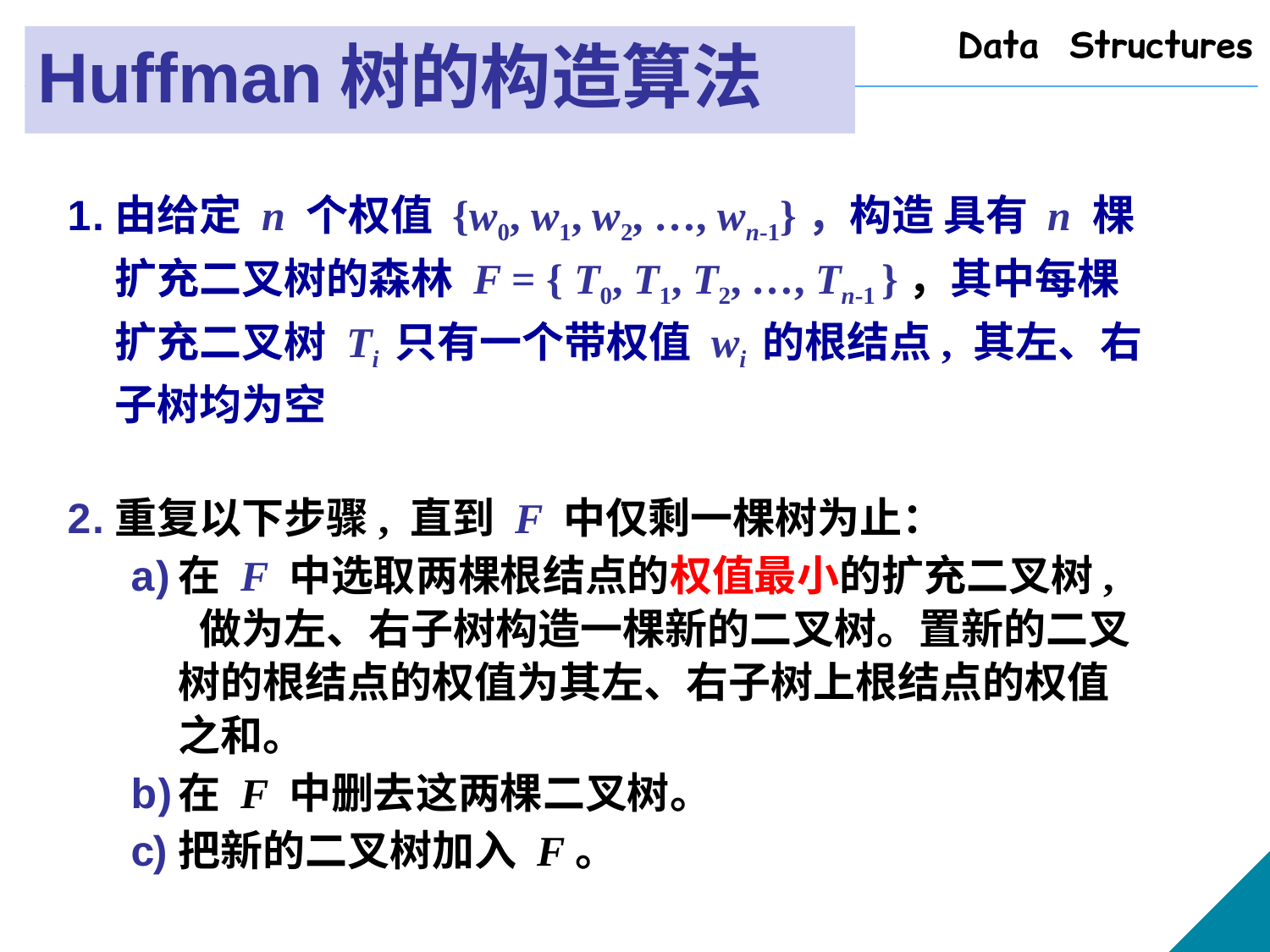

Huffman树的构造算法
由给定 n 个权值 {w0, w1, w2, …, wn-1}，构造 具有 n 棵扩充二叉树的森林 F = { T0, T1, T2, …, Tn-1 }，其中每棵扩充二叉树 Ti 只有一个带权值 wi 的根结点, 其左、右子树均为空

重复以下步骤, 直到 F 中仅剩一棵树为止：
在 F 中选取两棵根结点的权值最小的扩充二叉树,    做为左、右子树构造一棵新的二叉树。置新的二叉树的根结点的权值为其左、右子树上根结点的权值之和。
在 F 中删去这两棵二叉树。
把新的二叉树加入 F。